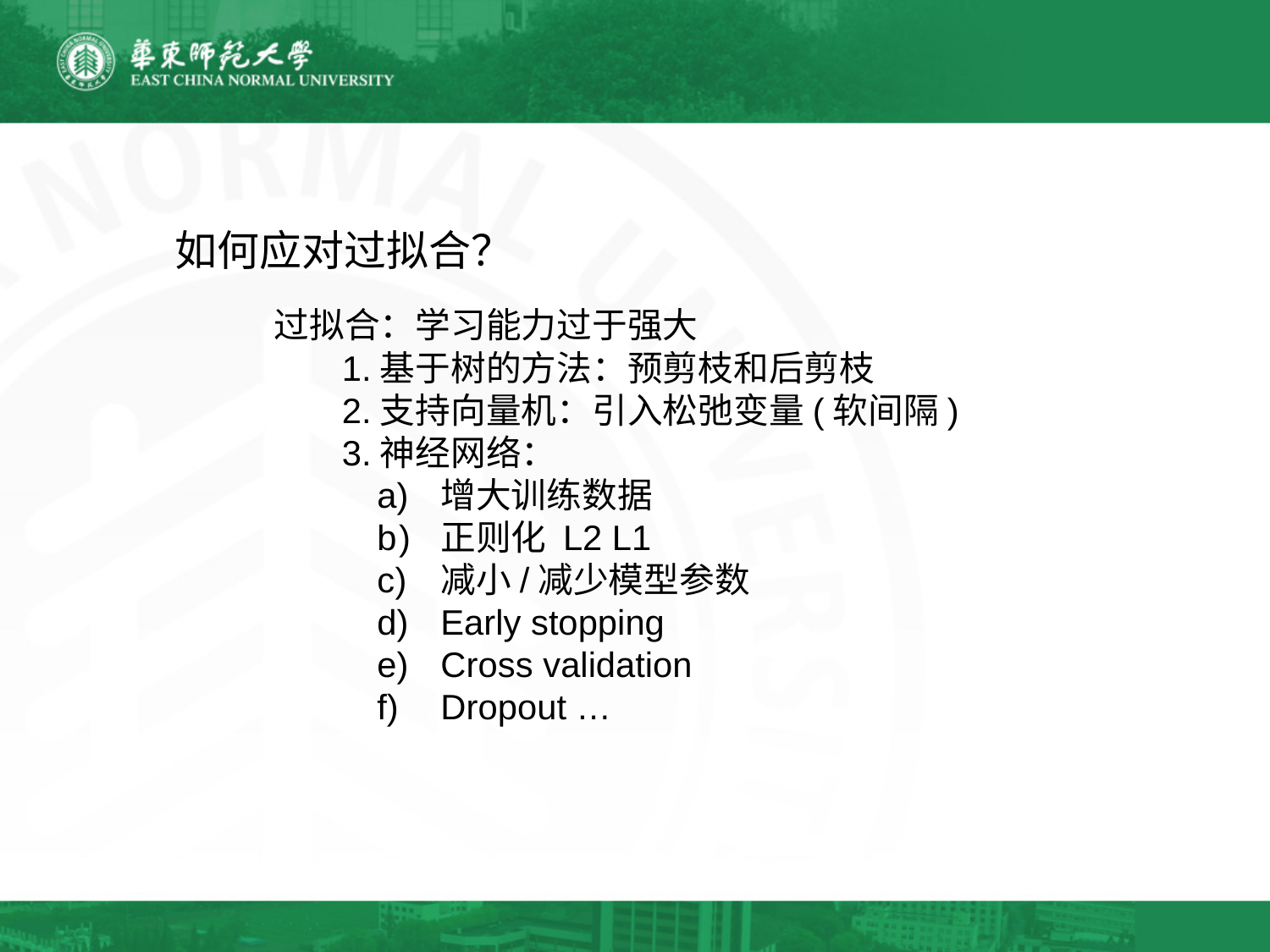

如何应对过拟合？
过拟合：学习能力过于强大
       1.基于树的方法：预剪枝和后剪枝
       2.支持向量机：引入松弛变量(软间隔)
       3.神经网络：
增大训练数据
正则化 L2 L1
减小/减少模型参数
Early stopping
Cross validation
Dropout …